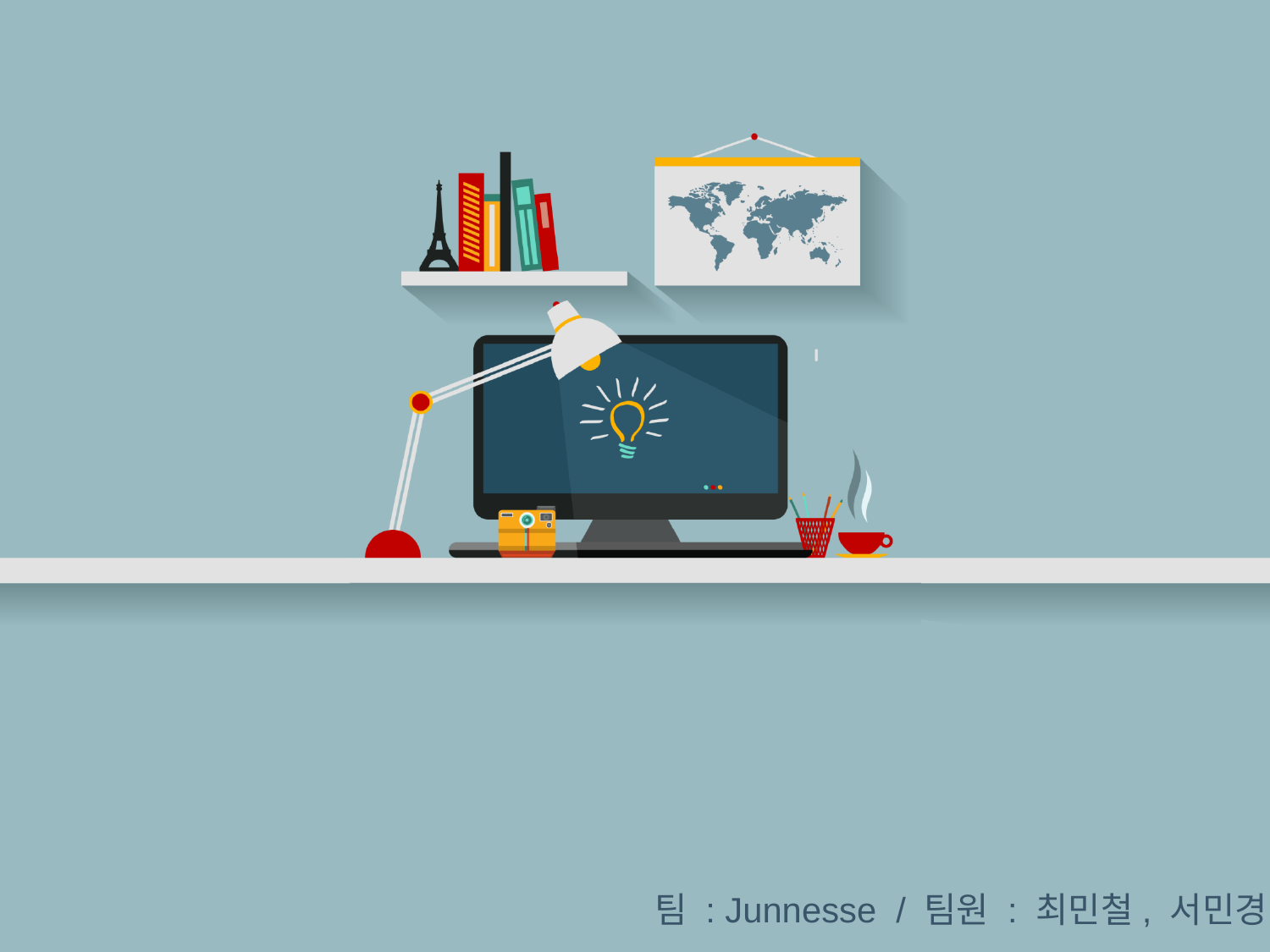

숙박 시설
인허가 데이터 분석
팀 : Junnesse  / 팀원 : 최민철, 서민경